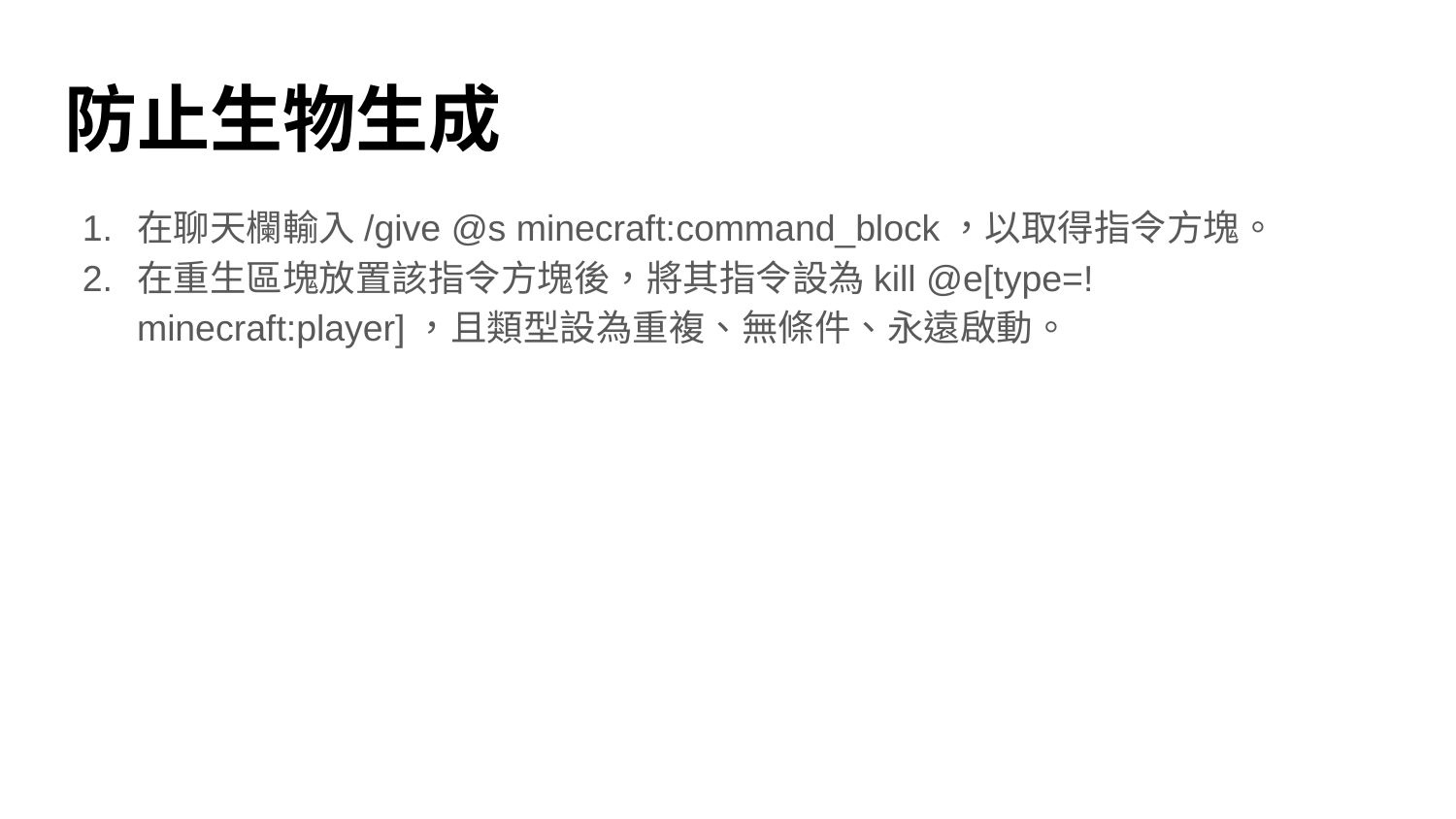

# 防止生物生成
在聊天欄輸入/give @s minecraft:command_block，以取得指令方塊。
在重生區塊放置該指令方塊後，將其指令設為kill @e[type=!minecraft:player]，且類型設為重複、無條件、永遠啟動。